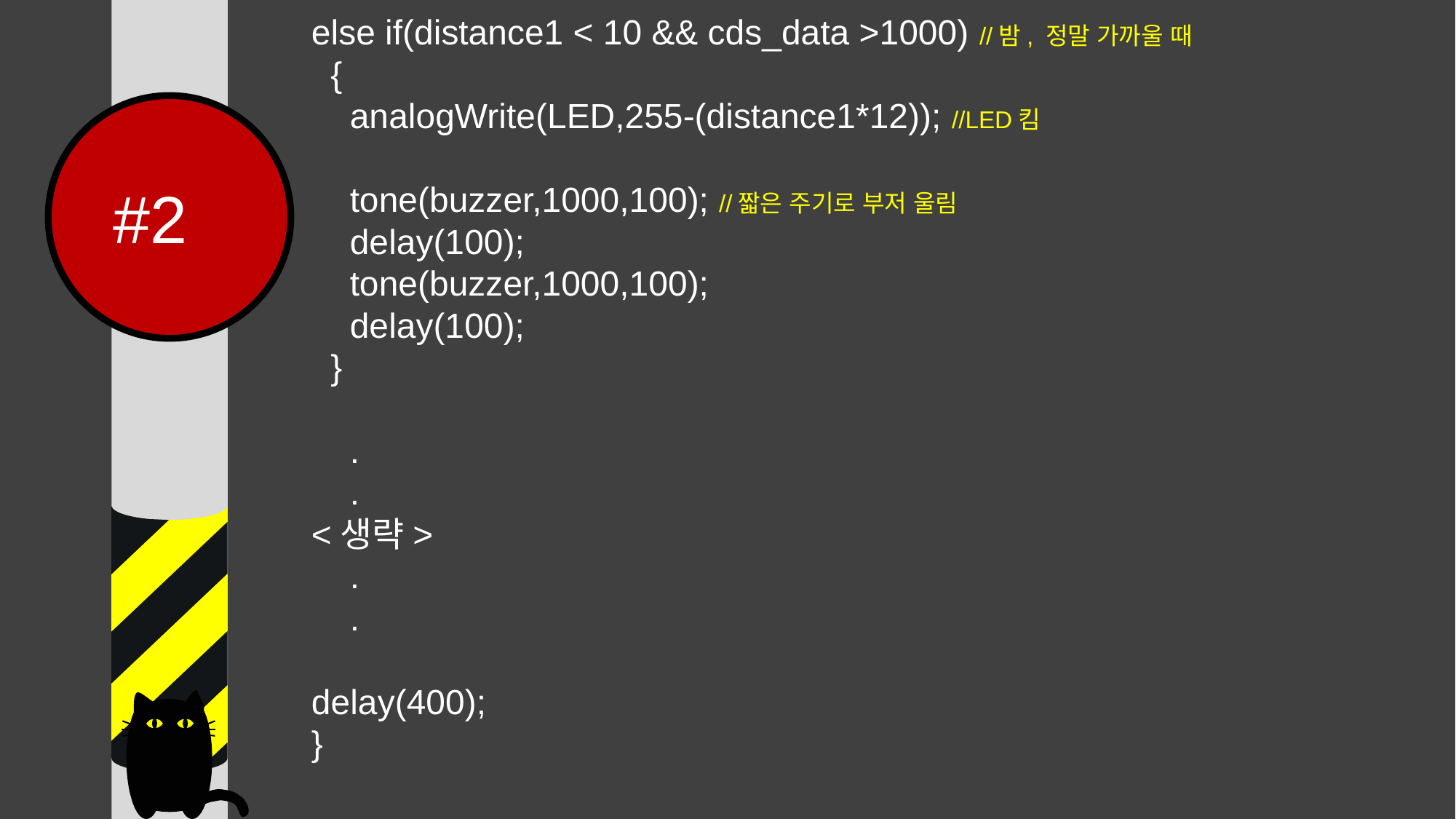

else if(distance1 < 10 && cds_data >1000) //밤, 정말 가까울 때
  {
    analogWrite(LED,255-(distance1*12)); //LED킴

    tone(buzzer,1000,100); //짧은 주기로 부저 울림
    delay(100);
    tone(buzzer,1000,100);
    delay(100);
  }

    .
    .
<생략>
    .
    .

delay(400);
}
 #2